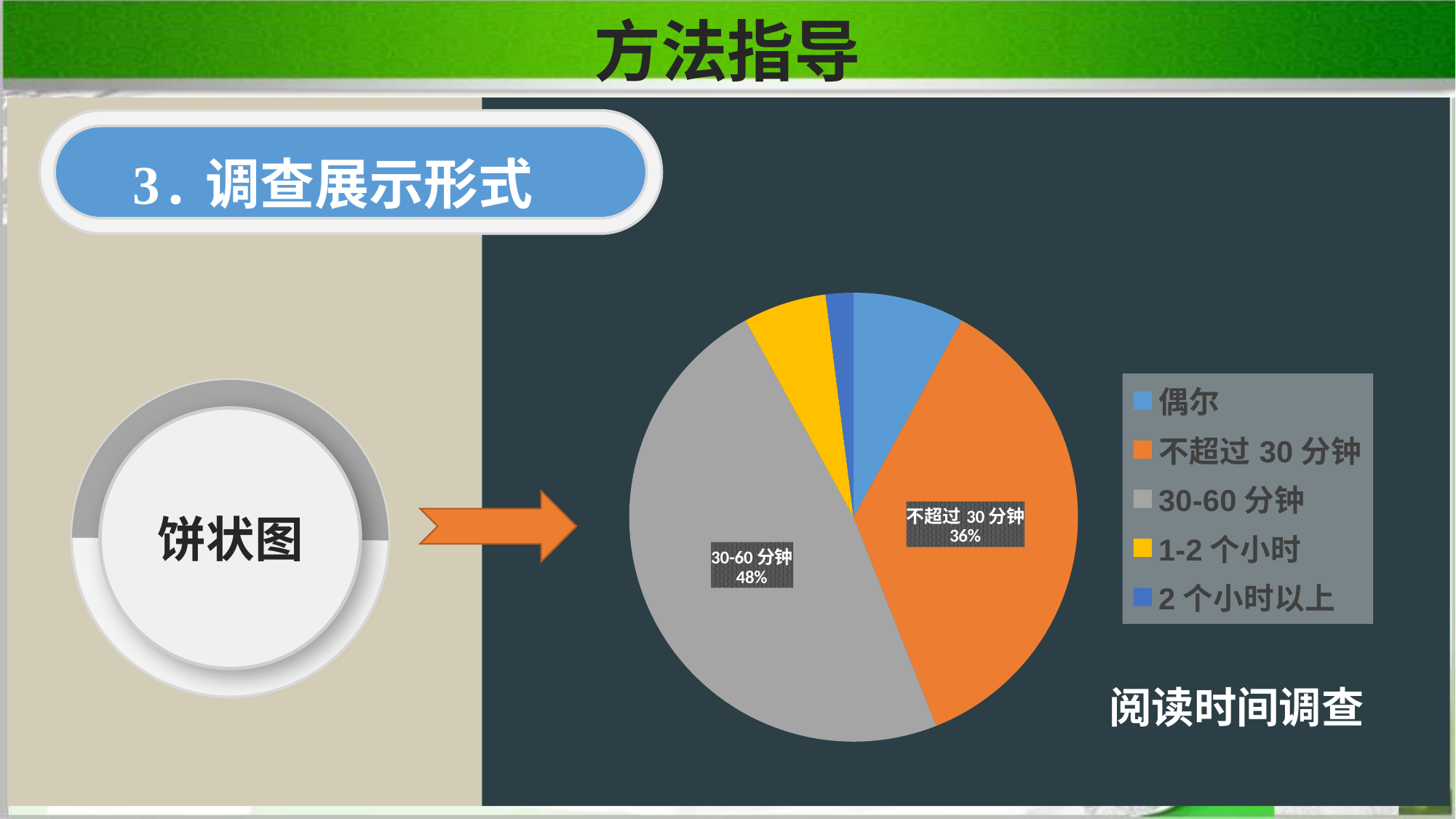

方法指导

3.调查展示形式

### Chart

| Category | 人数 |
|---|---|
| 偶尔 | 4.0 |
| 不超过30分钟 | 18.0 |
| 30-60分钟 | 24.0 |
| 1-2个小时 | 3.0 |
| 2个小时以上 | 1.0 |

饼状图
阅读时间调查